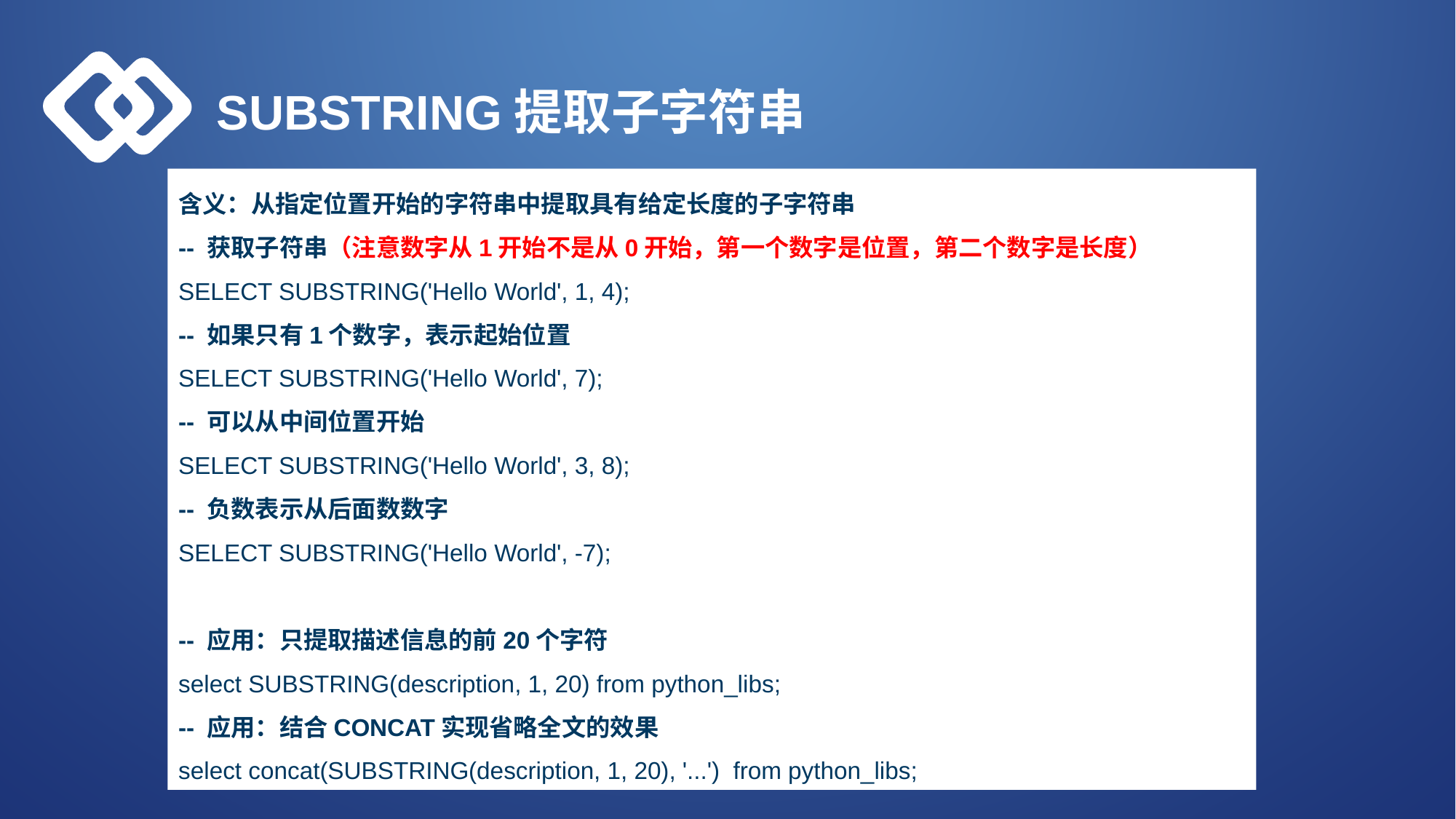

SUBSTRING提取子字符串

含义：从指定位置开始的字符串中提取具有给定长度的子字符串
-- 获取子符串（注意数字从1开始不是从0开始，第一个数字是位置，第二个数字是长度）
SELECT SUBSTRING('Hello World', 1, 4);
-- 如果只有1个数字，表示起始位置
SELECT SUBSTRING('Hello World', 7);
-- 可以从中间位置开始
SELECT SUBSTRING('Hello World', 3, 8);
-- 负数表示从后面数数字
SELECT SUBSTRING('Hello World', -7);

-- 应用：只提取描述信息的前20个字符
select SUBSTRING(description, 1, 20) from python_libs;
-- 应用：结合CONCAT实现省略全文的效果
select concat(SUBSTRING(description, 1, 20), '...')  from python_libs;